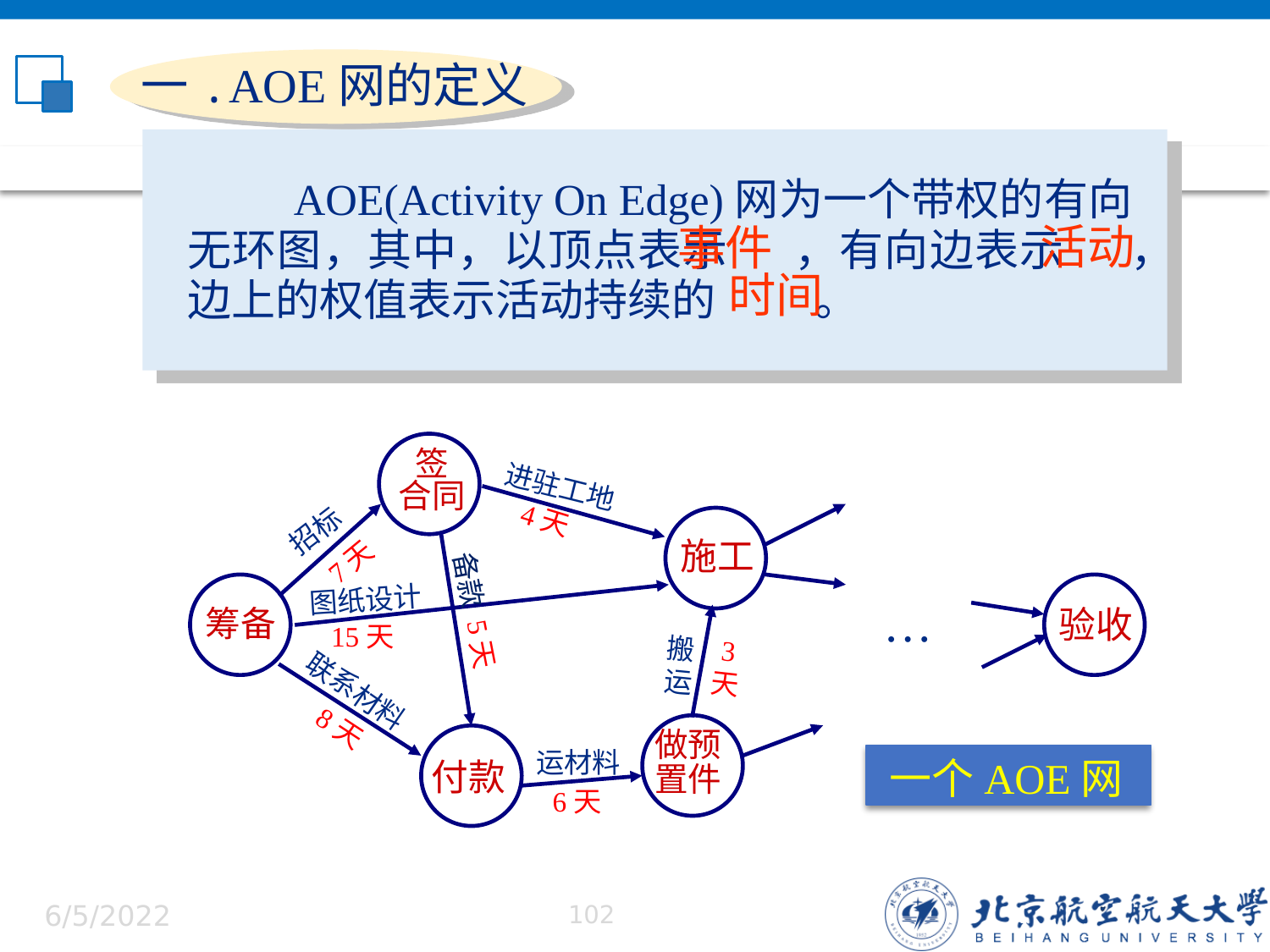

一.AOE网的定义

    AOE(Activity On Edge)网为一个带权的有向无环图，其中，以顶点表示      ，有向边表示      ，边上的权值表示活动持续的          。
活动
事件
时间

签
合同
进驻工地

招标
4天

施工
7天

备款 5天

图纸设计

…
筹备
验收

15天
搬
运
3
天

联系材料
8天

做预
置件

运材料

一个AOE网
付款

6天
6/5/2022
102